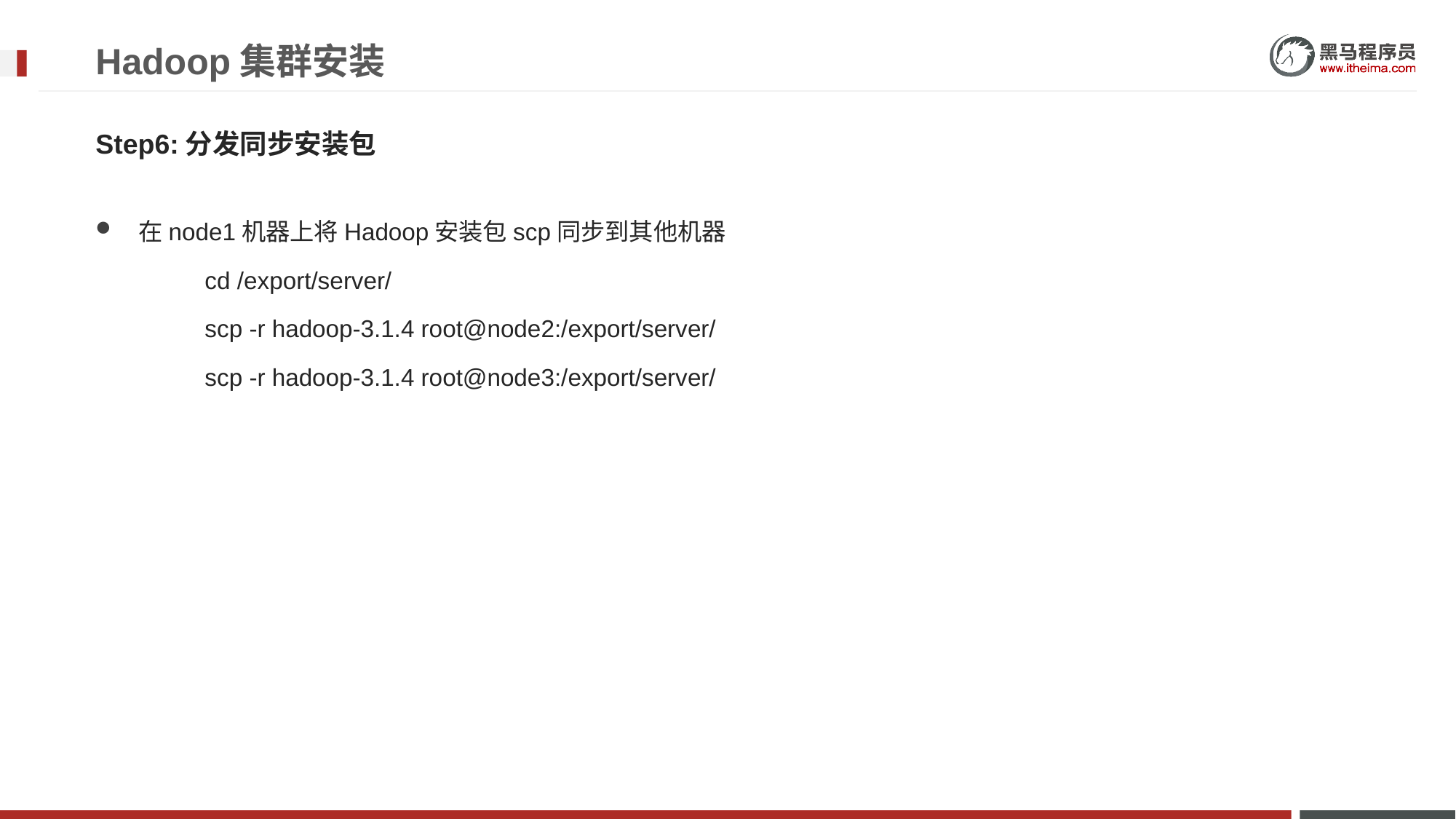

# Hadoop集群安装
Step6:分发同步安装包
在node1机器上将Hadoop安装包scp同步到其他机器
	cd /export/server/
	scp -r hadoop-3.1.4 root@node2:/export/server/
	scp -r hadoop-3.1.4 root@node3:/export/server/